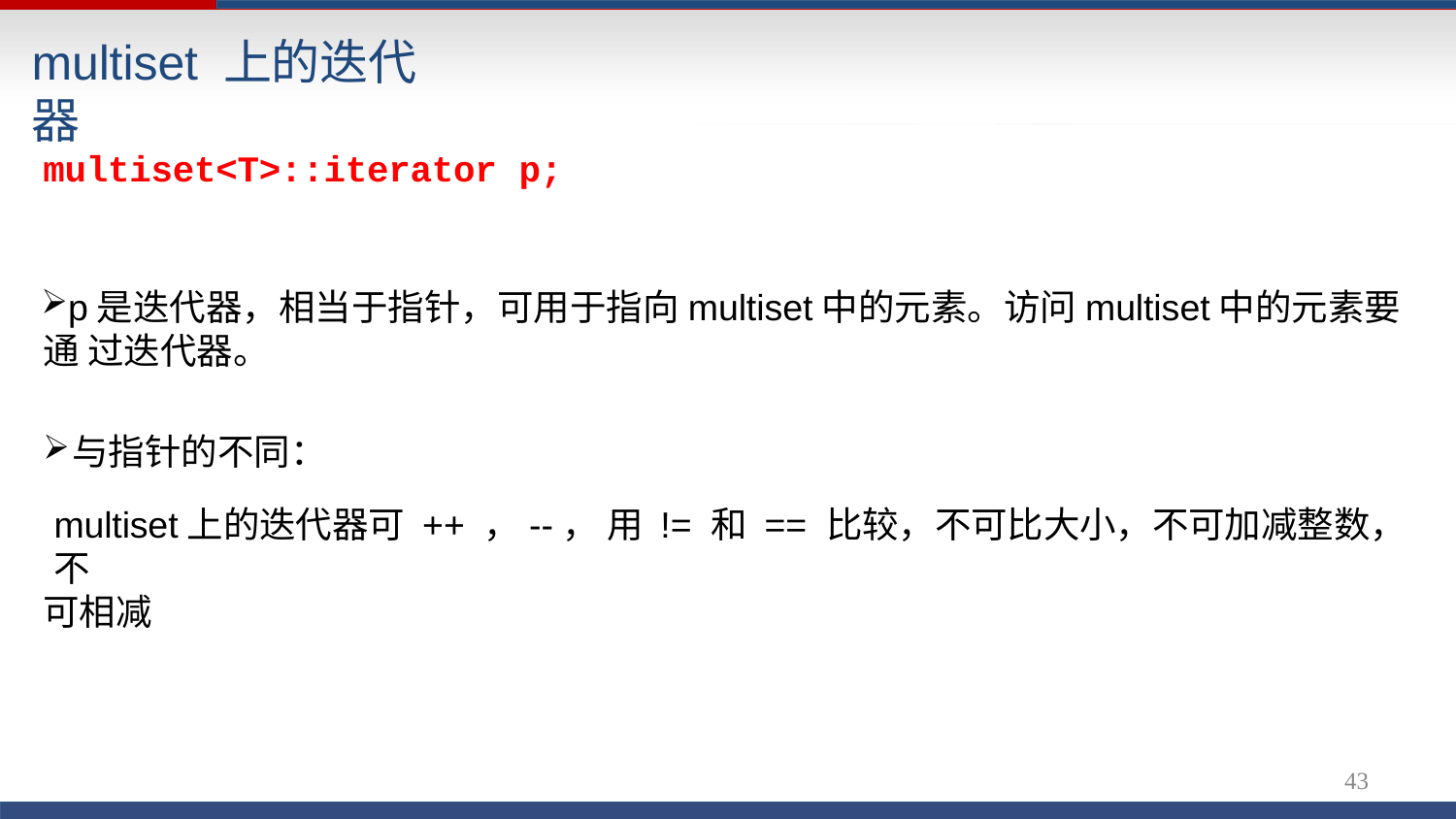

# multiset 上的迭代器
multiset<T>::iterator p;

p是迭代器，相当于指针，可用于指向multiset中的元素。访问multiset中的元素要通 过迭代器。

与指针的不同：

multiset上的迭代器可 ++ ，--， 用 != 和 == 比较，不可比大小，不可加减整数，不
可相减
43